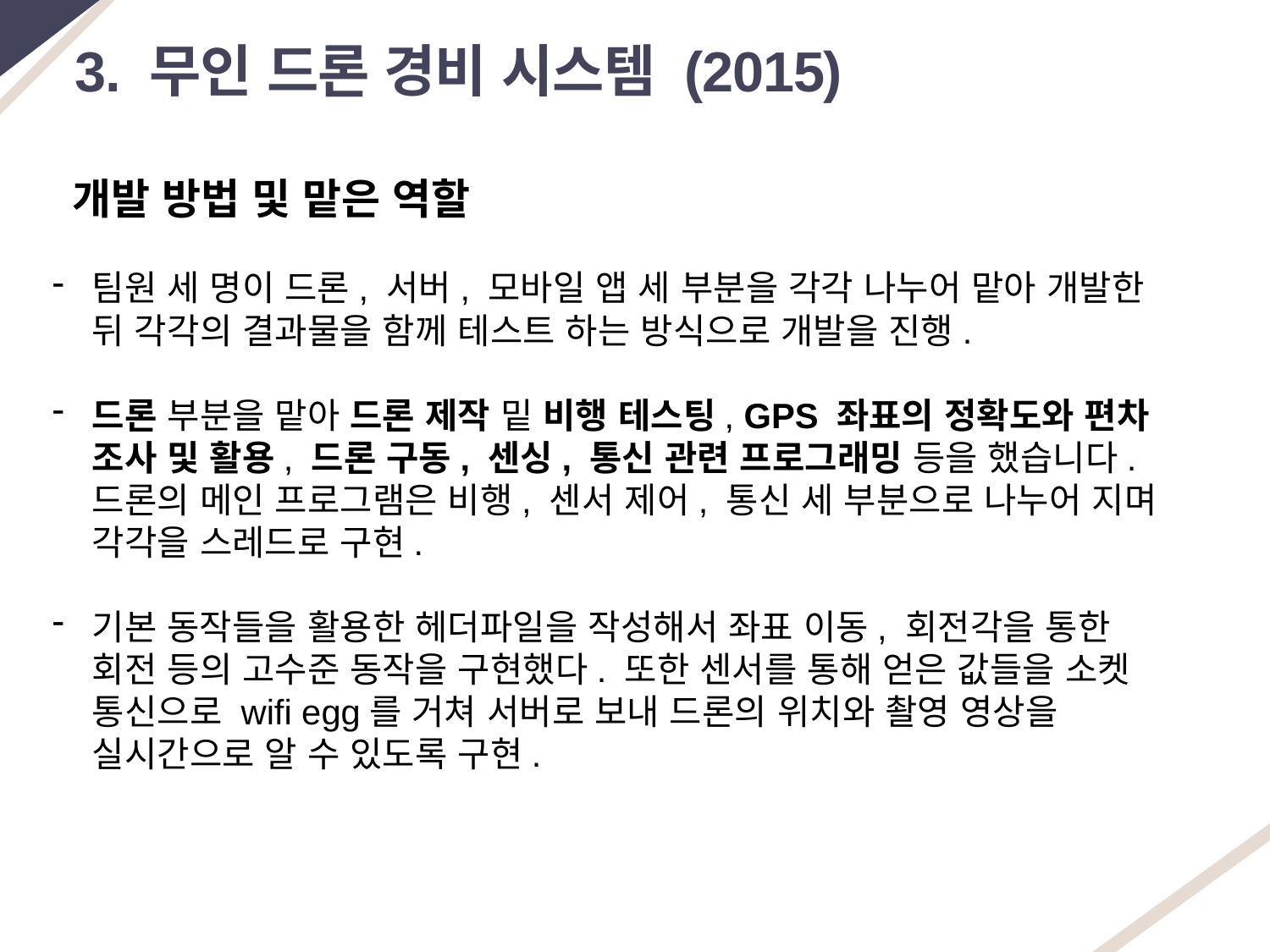

3. 무인 드론 경비 시스템 (2015)
개발 방법 및 맡은 역할

팀원 세 명이 드론, 서버, 모바일 앱 세 부분을 각각 나누어 맡아 개발한 뒤 각각의 결과물을 함께 테스트 하는 방식으로 개발을 진행.

드론 부분을 맡아 드론 제작 밑 비행 테스팅, GPS 좌표의 정확도와 편차 조사 및 활용, 드론 구동, 센싱, 통신 관련 프로그래밍 등을 했습니다. 드론의 메인 프로그램은 비행, 센서 제어, 통신 세 부분으로 나누어 지며 각각을 스레드로 구현.

기본 동작들을 활용한 헤더파일을 작성해서 좌표 이동, 회전각을 통한 회전 등의 고수준 동작을 구현했다. 또한 센서를 통해 얻은 값들을 소켓 통신으로 wifi egg를 거쳐 서버로 보내 드론의 위치와 촬영 영상을 실시간으로 알 수 있도록 구현.